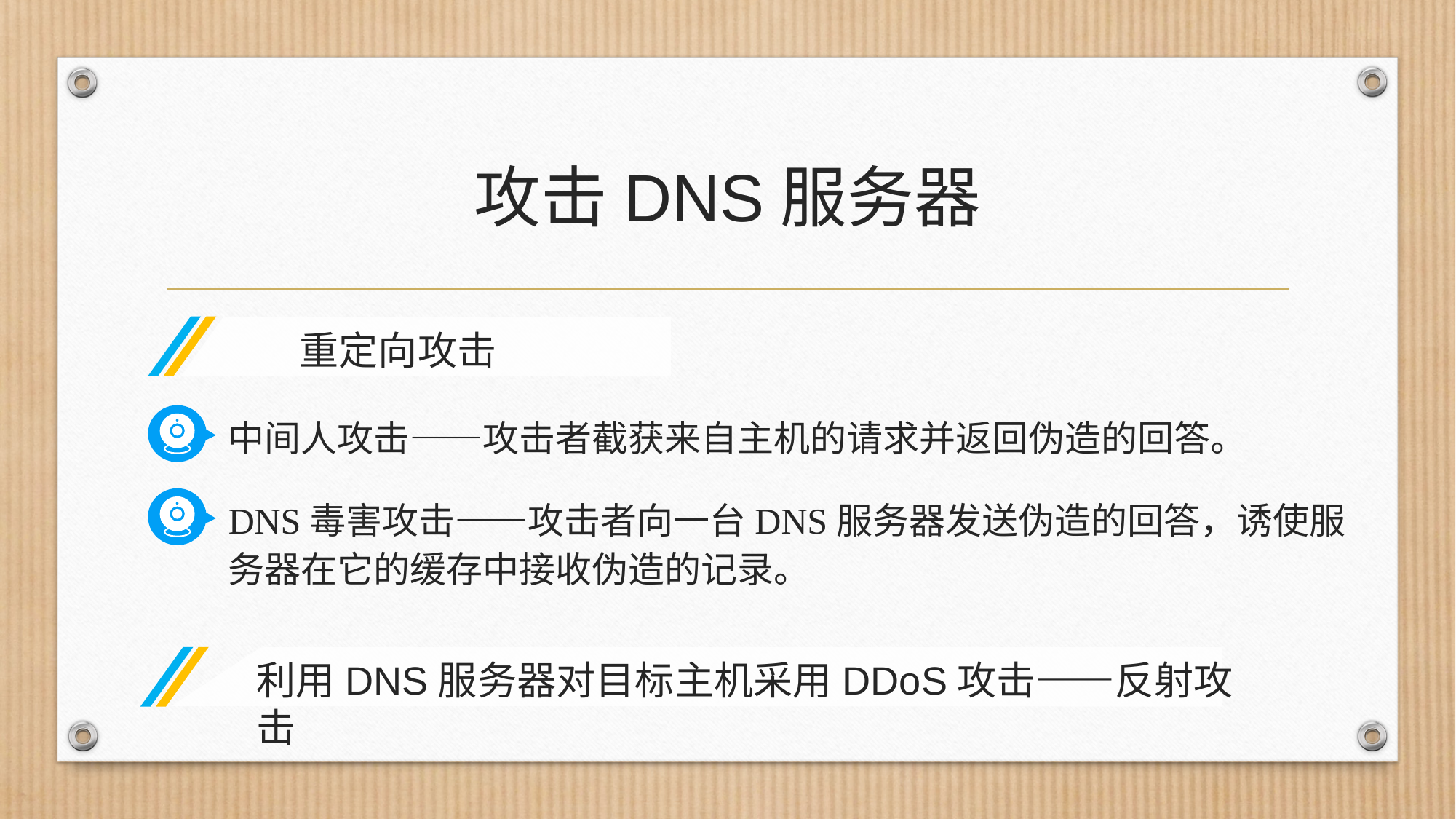

# 攻击DNS服务器

重定向攻击

中间人攻击——攻击者截获来自主机的请求并返回伪造的回答。

DNS毒害攻击——攻击者向一台DNS服务器发送伪造的回答，诱使服务器在它的缓存中接收伪造的记录。

利用DNS服务器对目标主机采用DDoS攻击——反射攻击